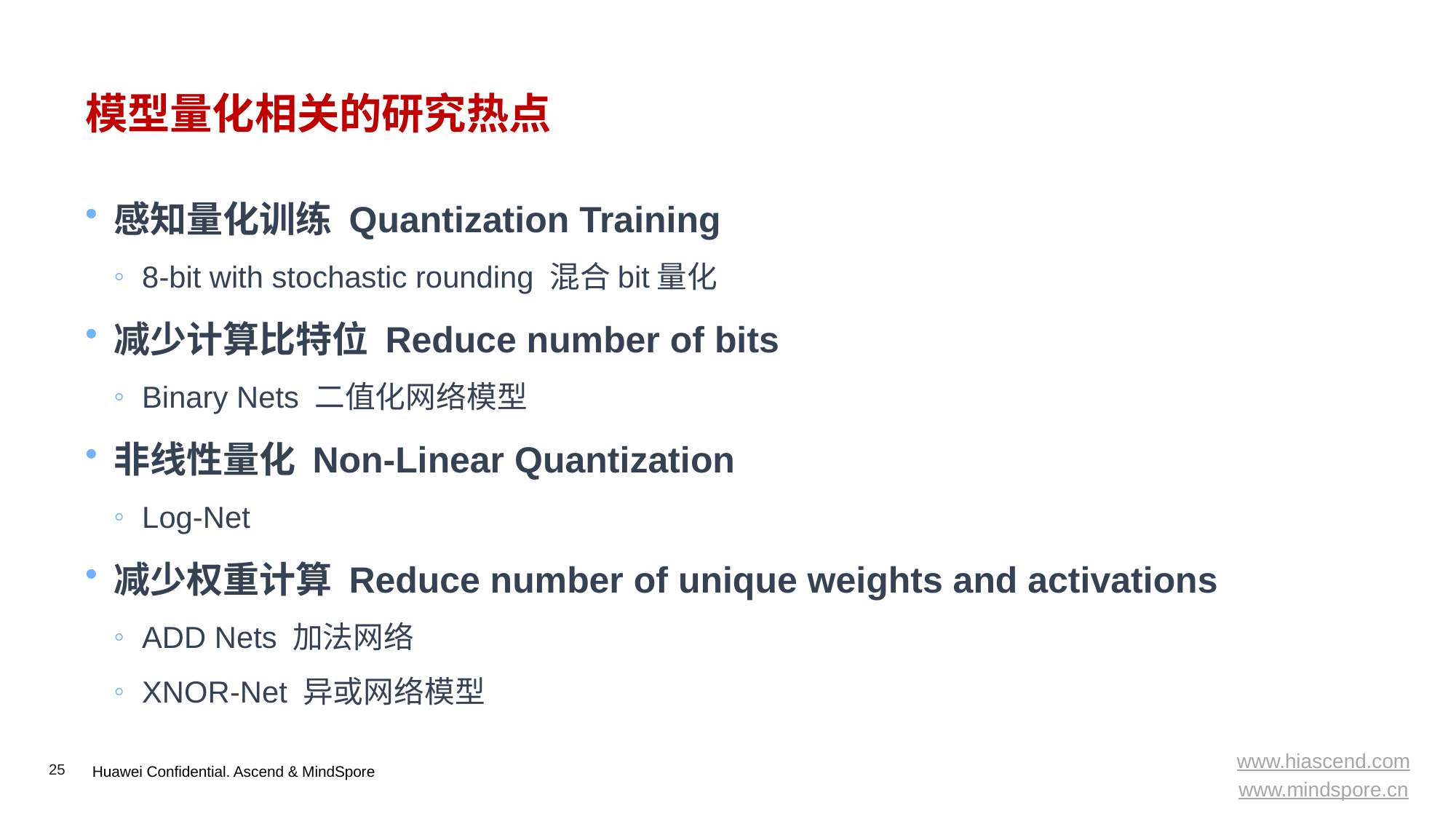

# 模型量化相关的研究热点
感知量化训练 Quantization Training
8-bit with stochastic rounding 混合bit量化
减少计算比特位 Reduce number of bits
Binary Nets 二值化网络模型
非线性量化 Non-Linear Quantization
Log-Net
减少权重计算 Reduce number of unique weights and activations
ADD Nets 加法网络
XNOR-Net 异或网络模型